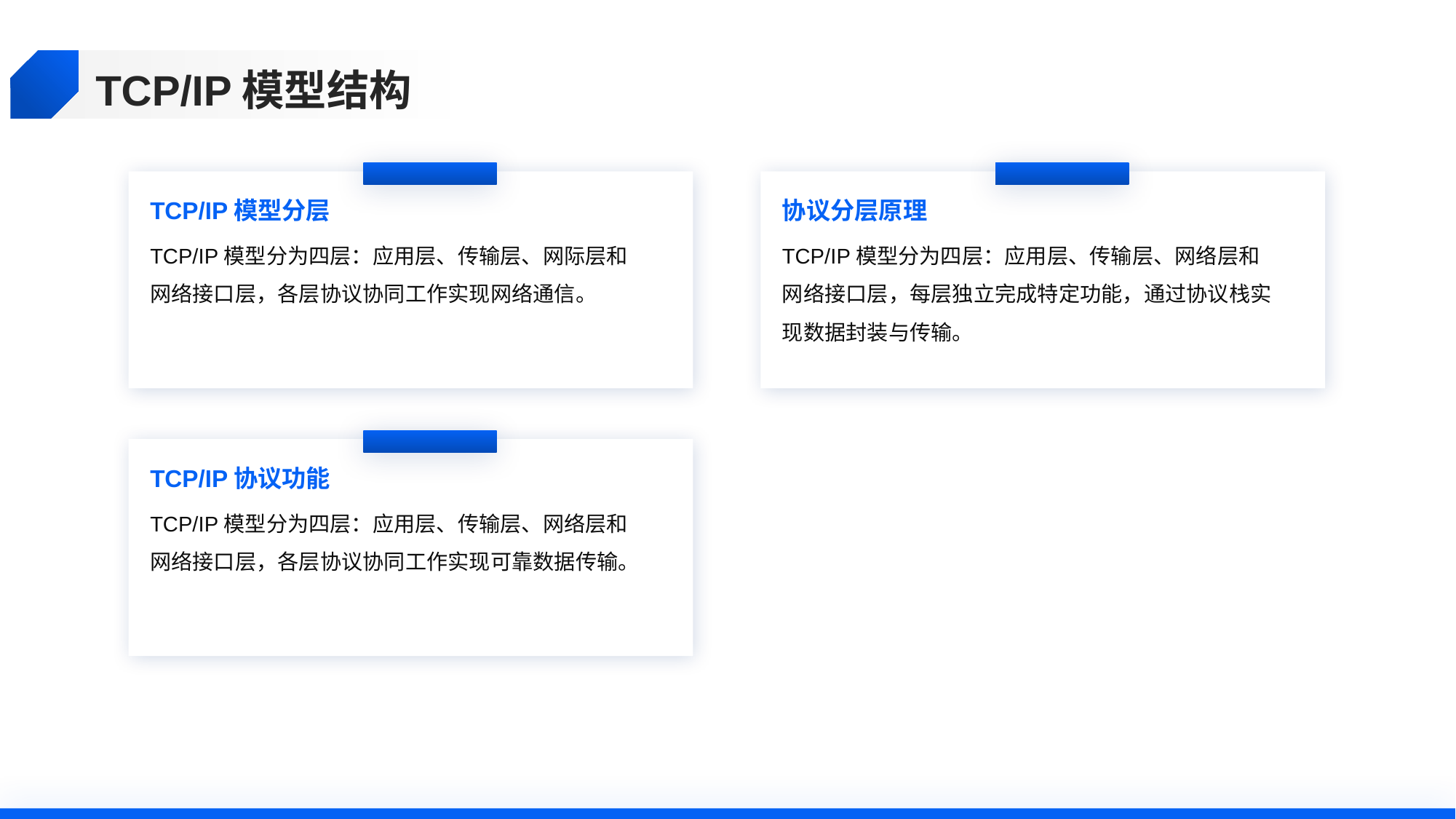

TCP/IP模型结构

TCP/IP模型分层
协议分层原理
TCP/IP模型分为四层：应用层、传输层、网际层和网络接口层，各层协议协同工作实现网络通信。
TCP/IP模型分为四层：应用层、传输层、网络层和网络接口层，每层独立完成特定功能，通过协议栈实现数据封装与传输。

TCP/IP协议功能
TCP/IP模型分为四层：应用层、传输层、网络层和网络接口层，各层协议协同工作实现可靠数据传输。